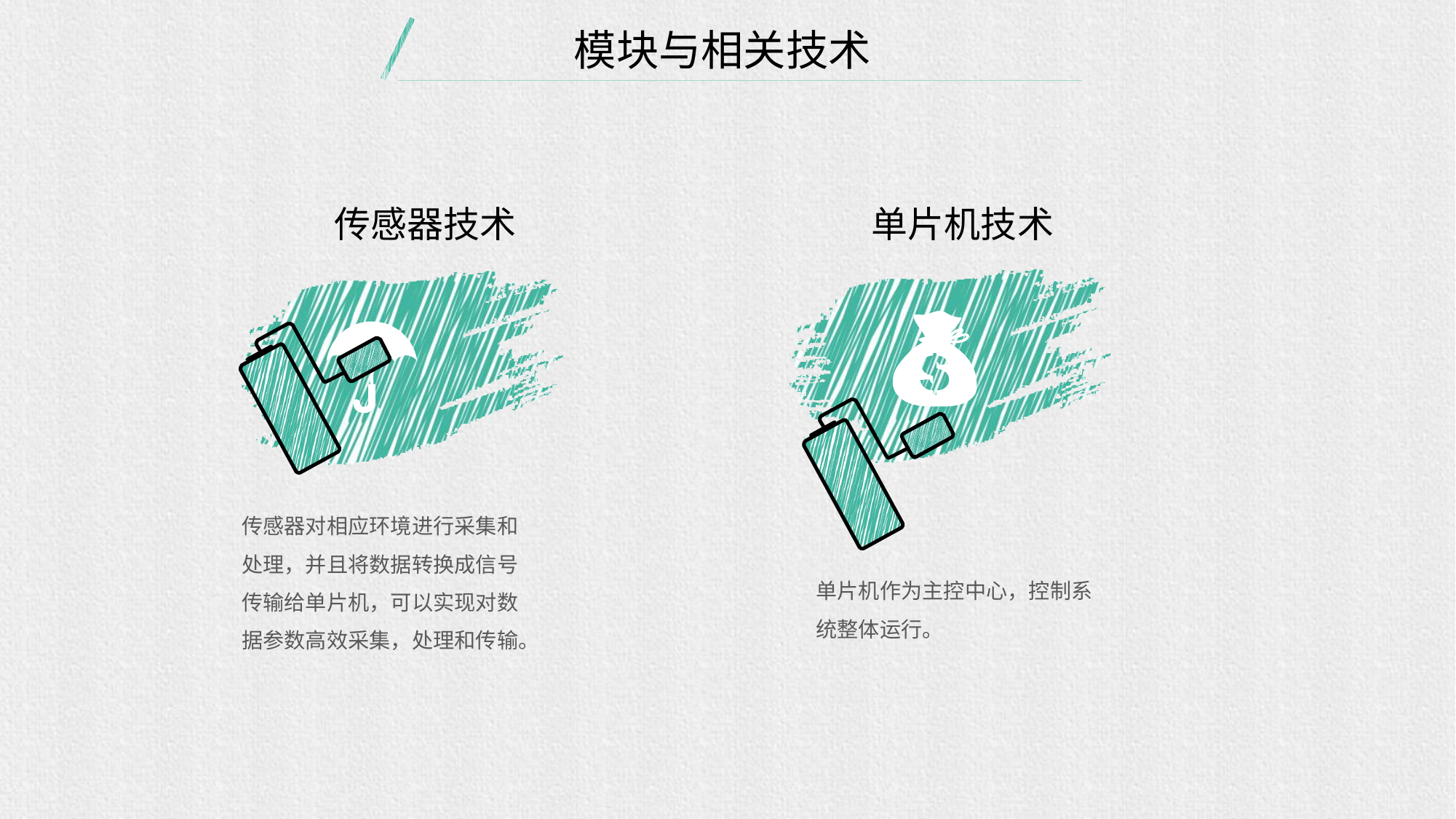

模块与相关技术

传感器技术
单片机技术

传感器对相应环境进行采集和处理，并且将数据转换成信号传输给单片机，可以实现对数据参数高效采集，处理和传输。
单片机作为主控中心，控制系统整体运行。